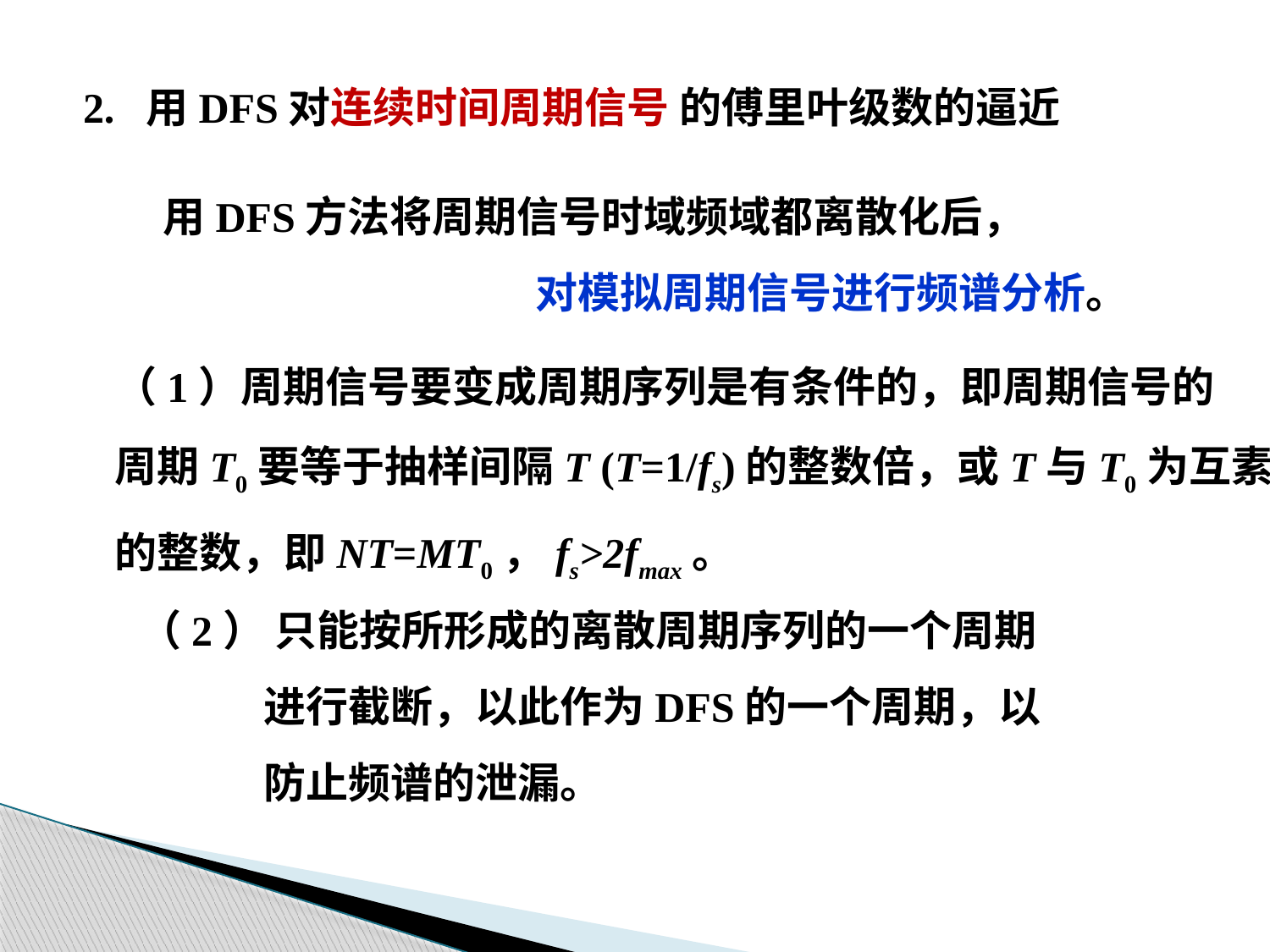

2.  用DFS对连续时间周期信号 的傅里叶级数的逼近
用DFS方法将周期信号时域频域都离散化后，
                                      对模拟周期信号进行频谱分析。
（1）周期信号要变成周期序列是有条件的，即周期信号的
周期T0要等于抽样间隔T (T=1/fs)的整数倍，或T与T0为互素
的整数，即NT=MT0，fs>2fmax。
（2） 只能按所形成的离散周期序列的一个周期
            进行截断，以此作为DFS的一个周期，以
            防止频谱的泄漏。